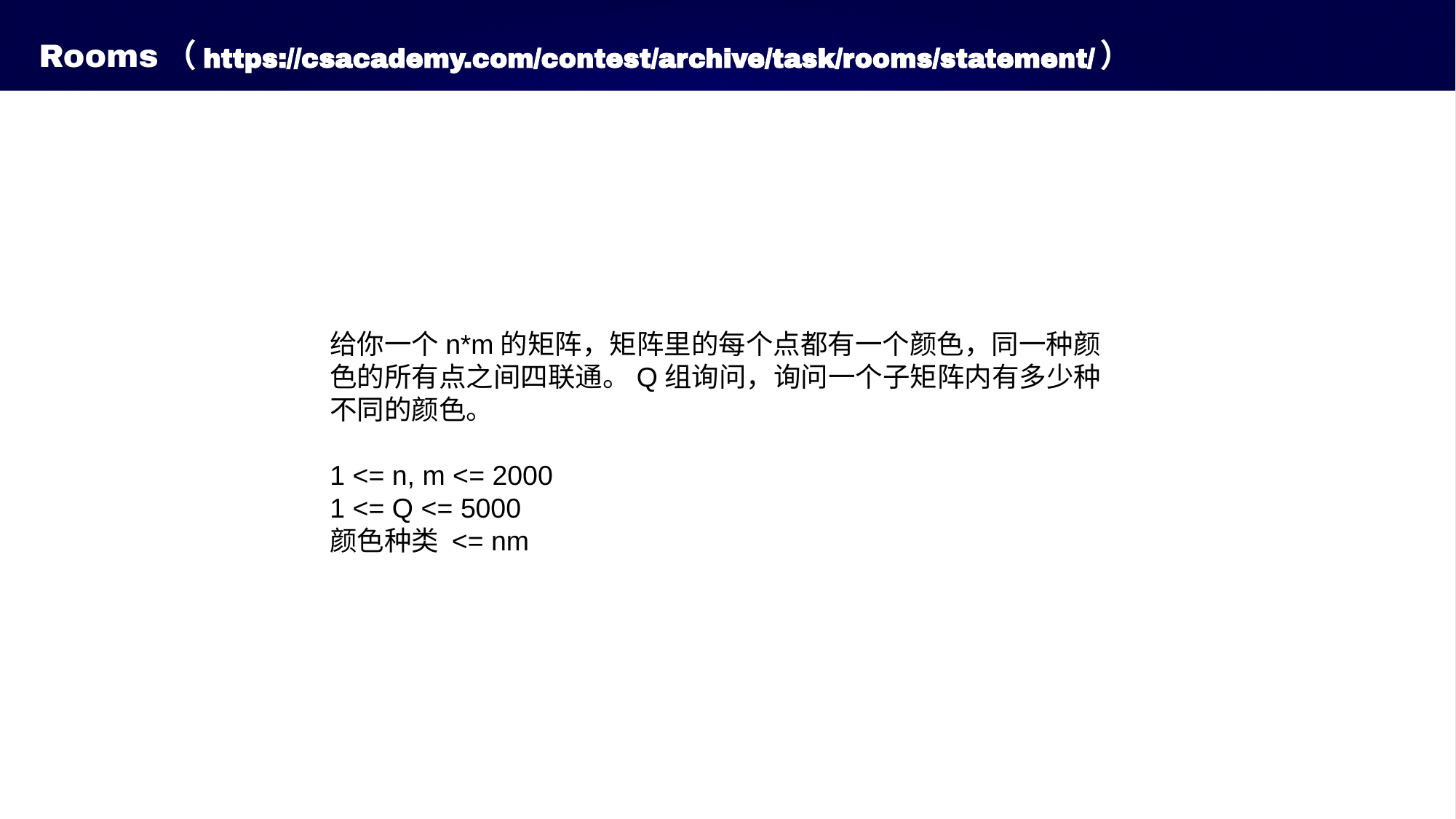

# Rooms（https://csacademy.com/contest/archive/task/rooms/statement/）
给你一个n*m的矩阵，矩阵里的每个点都有一个颜色，同一种颜色的所有点之间四联通。Q组询问，询问一个子矩阵内有多少种不同的颜色。

1 <= n, m <= 2000
1 <= Q <= 5000
颜色种类 <= nm